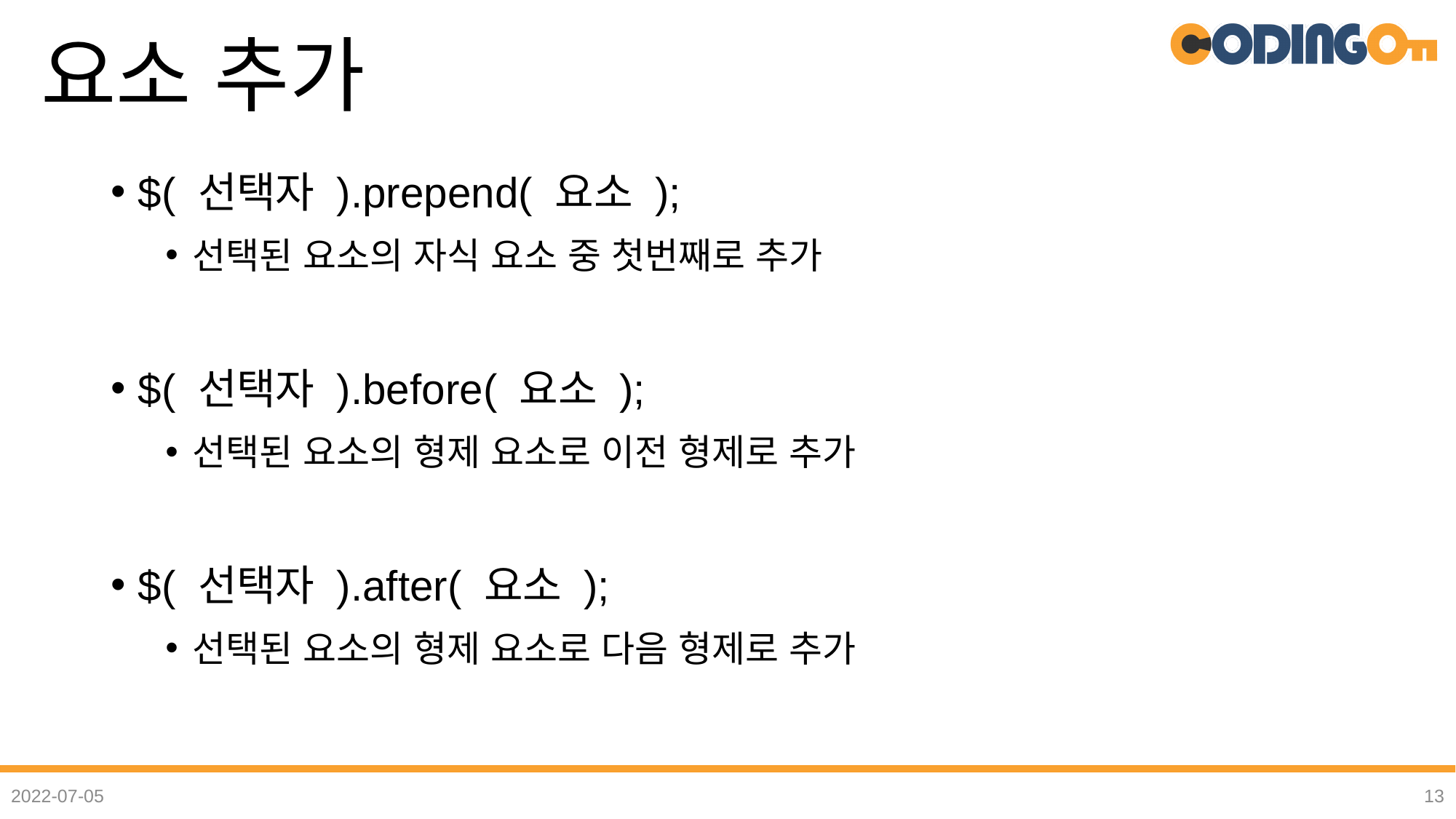

# 요소 추가
$( 선택자 ).prepend( 요소 );
선택된 요소의 자식 요소 중 첫번째로 추가

$( 선택자 ).before( 요소 );
선택된 요소의 형제 요소로 이전 형제로 추가

$( 선택자 ).after( 요소 );
선택된 요소의 형제 요소로 다음 형제로 추가
2022-07-05
13